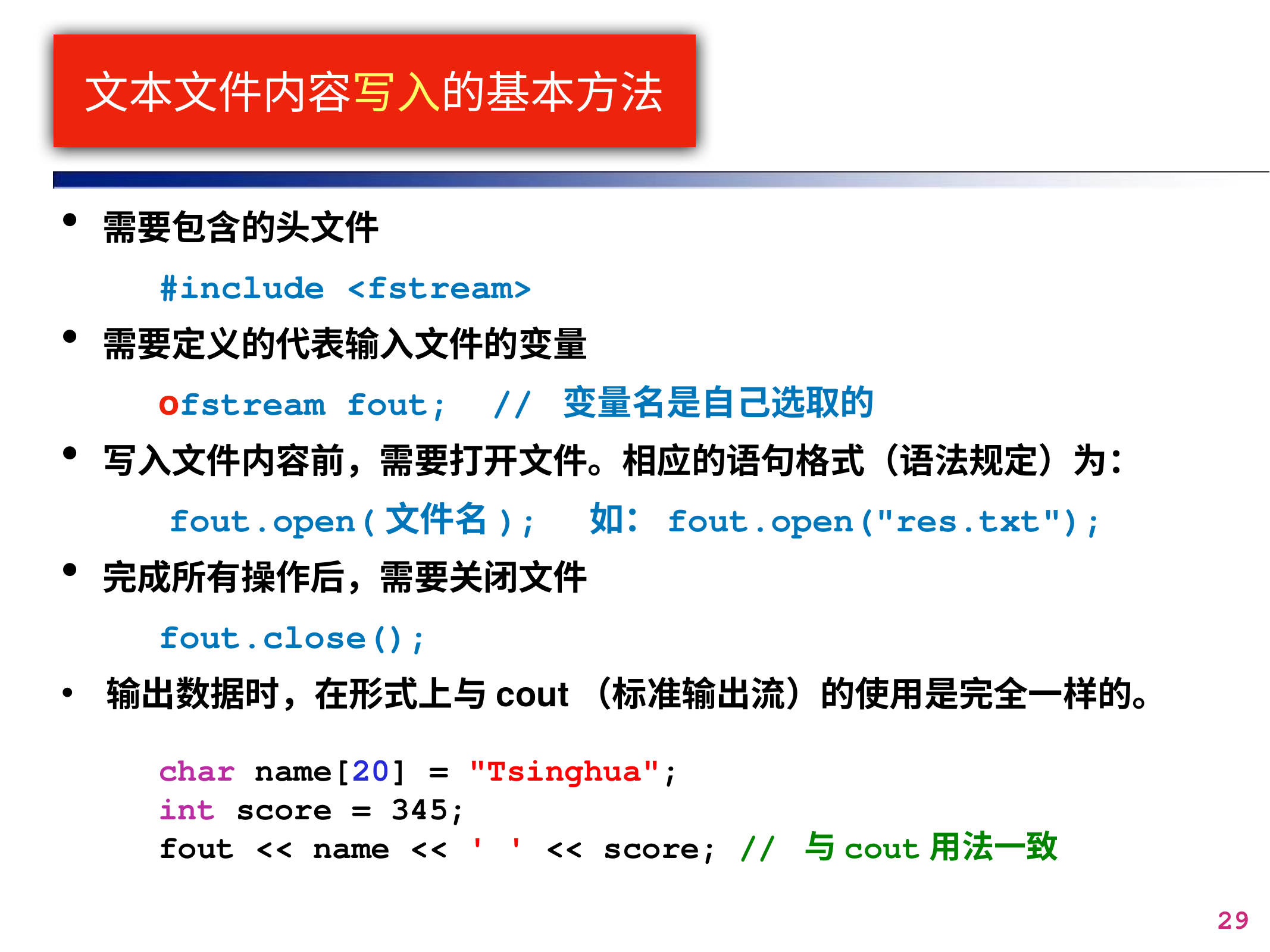

# 文本文件内容写入的基本方法
需要包含的头文件
          #include <fstream>
需要定义的代表输入文件的变量
          ofstream fout;  // 变量名是自己选取的
写入文件内容前，需要打开文件。相应的语句格式（语法规定）为：
      fout.open(文件名);  如：fout.open("res.txt");
完成所有操作后，需要关闭文件
          fout.close();
输出数据时，在形式上与cout（标准输出流）的使用是完全一样的。
char name[20] = "Tsinghua";
int score = 345;
fout << name << ' ' << score; // 与cout用法一致
29